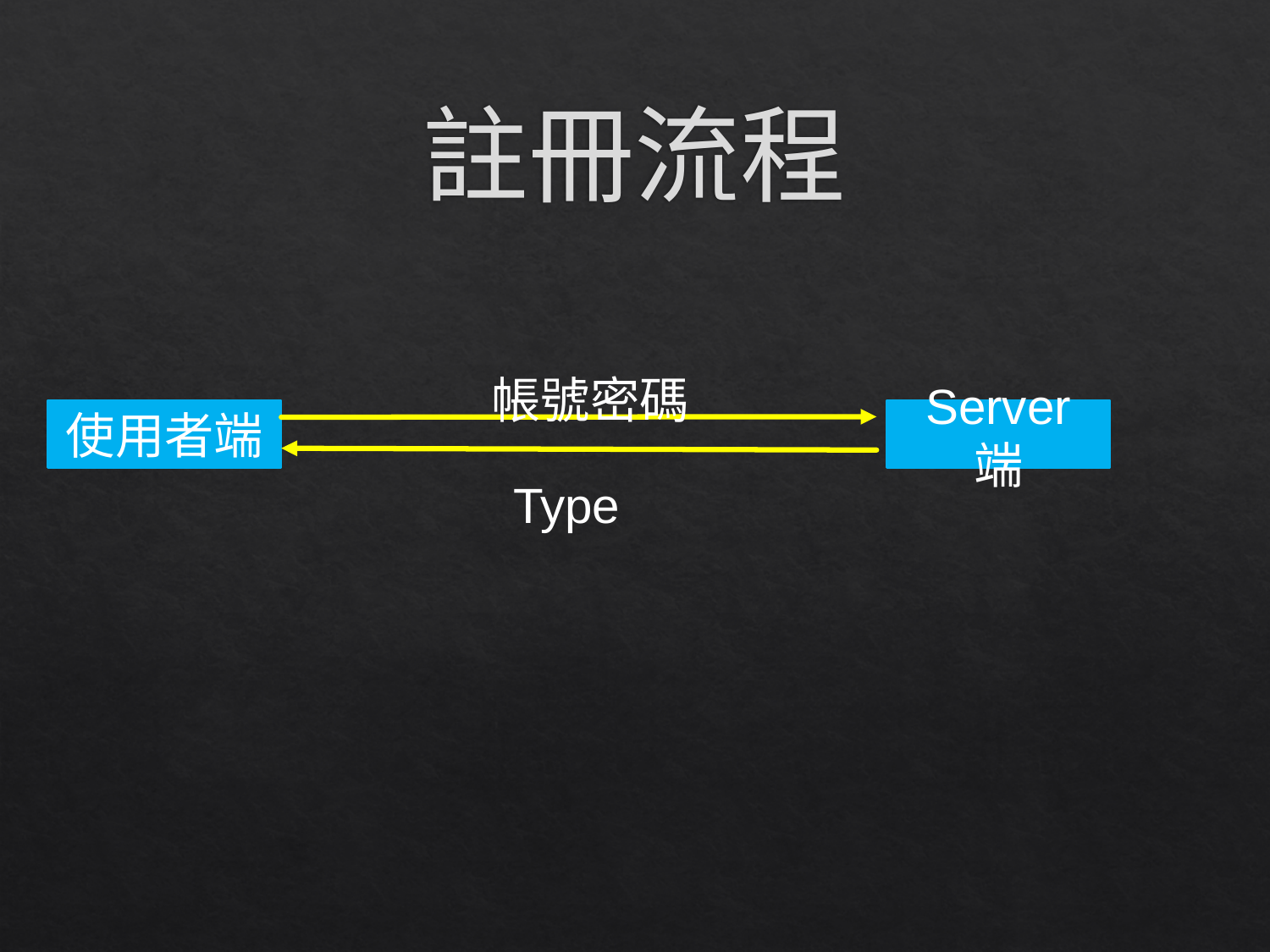

# 註冊流程
帳號密碼
使用者端
Server 端
Type